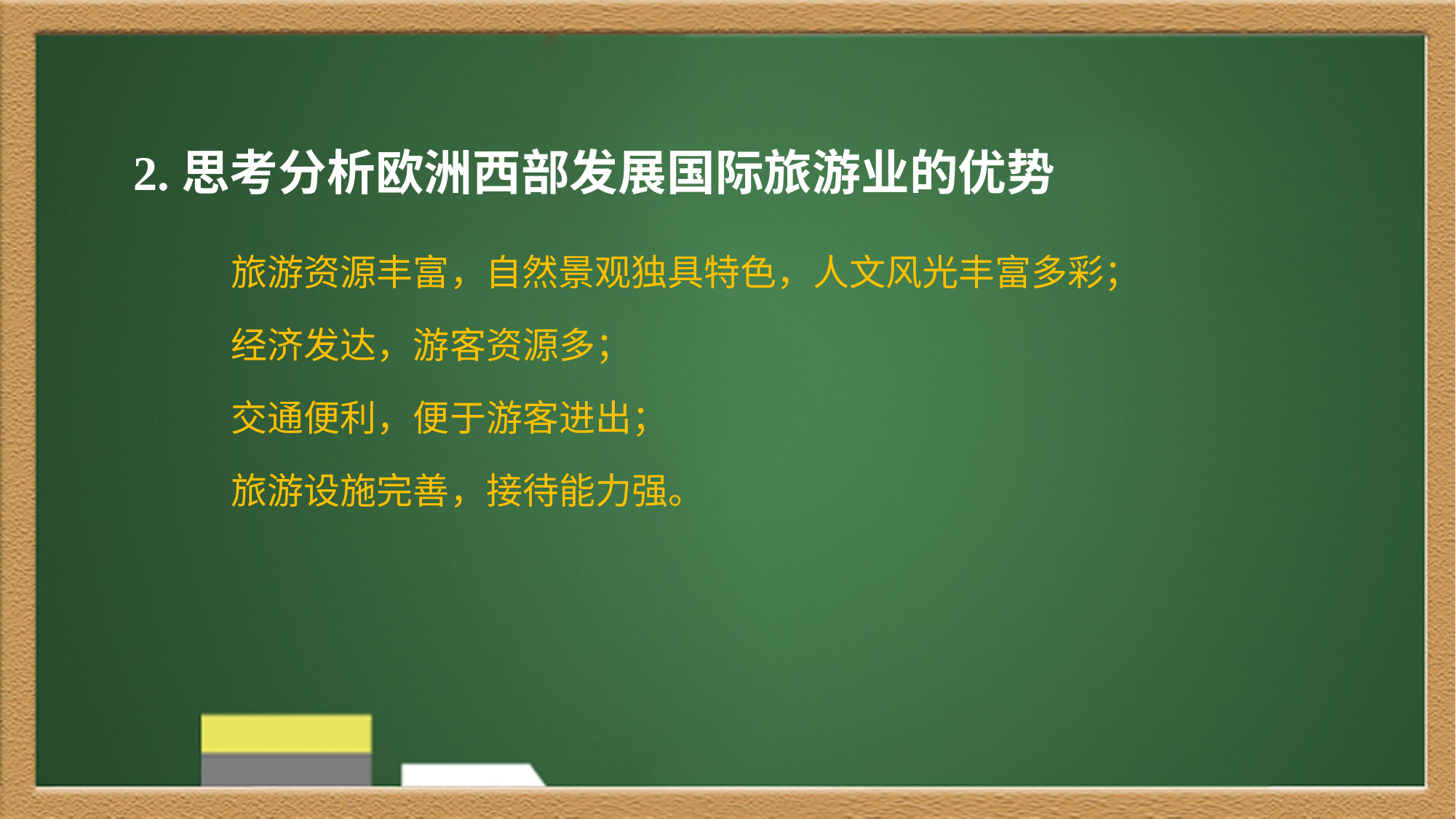

2.思考分析欧洲西部发展国际旅游业的优势
 旅游资源丰富，自然景观独具特色，人文风光丰富多彩；
 经济发达，游客资源多；
 交通便利，便于游客进出；
 旅游设施完善，接待能力强。